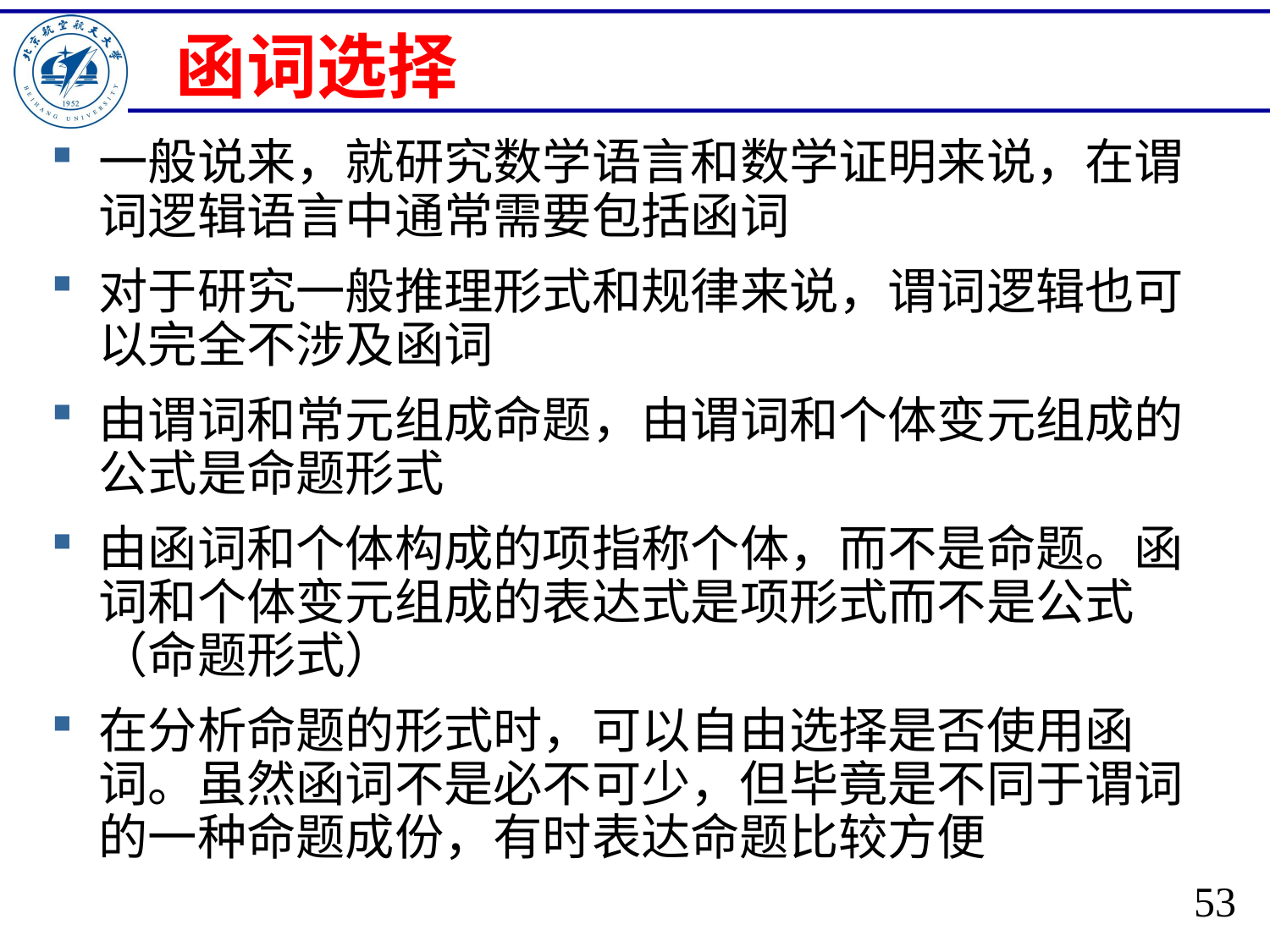

# 函词选择
一般说来，就研究数学语言和数学证明来说，在谓词逻辑语言中通常需要包括函词
对于研究一般推理形式和规律来说，谓词逻辑也可以完全不涉及函词
由谓词和常元组成命题，由谓词和个体变元组成的公式是命题形式
由函词和个体构成的项指称个体，而不是命题。函词和个体变元组成的表达式是项形式而不是公式（命题形式）
在分析命题的形式时，可以自由选择是否使用函词。虽然函词不是必不可少，但毕竟是不同于谓词的一种命题成份，有时表达命题比较方便